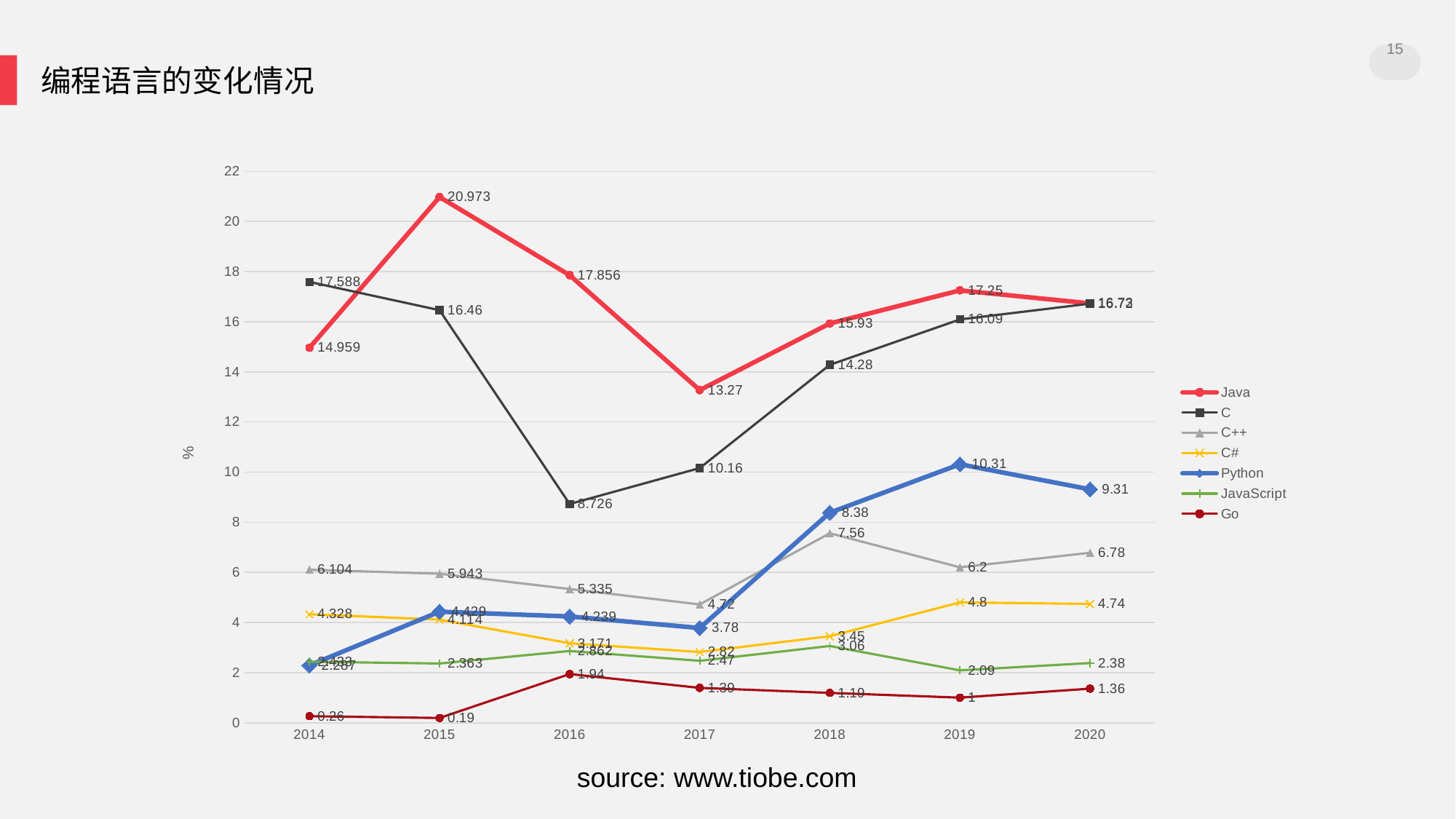

15
编程语言的变化情况

### Chart

| Category | Java | C | C++ | C# | Python | JavaScript | Go |
|---|---|---|---|---|---|---|---|
| 2014 | 14.959 | 17.588 | 6.104 | 4.328 | 2.287 | 2.433 | 0.26 |
| 2015 | 20.973 | 16.46 | 5.943 | 4.114 | 4.429 | 2.363 | 0.19 |
| 2016 | 17.856 | 8.726 | 5.335 | 3.171 | 4.239 | 2.862 | 1.94 |
| 2017 | 13.27 | 10.16 | 4.72 | 2.82 | 3.78 | 2.47 | 1.39 |
| 2018 | 15.93 | 14.28 | 7.56 | 3.45 | 8.38 | 3.06 | 1.19 |
| 2019 | 17.25 | 16.09 | 6.2 | 4.8 | 10.31 | 2.09 | 1.0 |
| 2020 | 16.73 | 16.72 | 6.78 | 4.74 | 9.31 | 2.38 | 1.36 |
source: www.tiobe.com